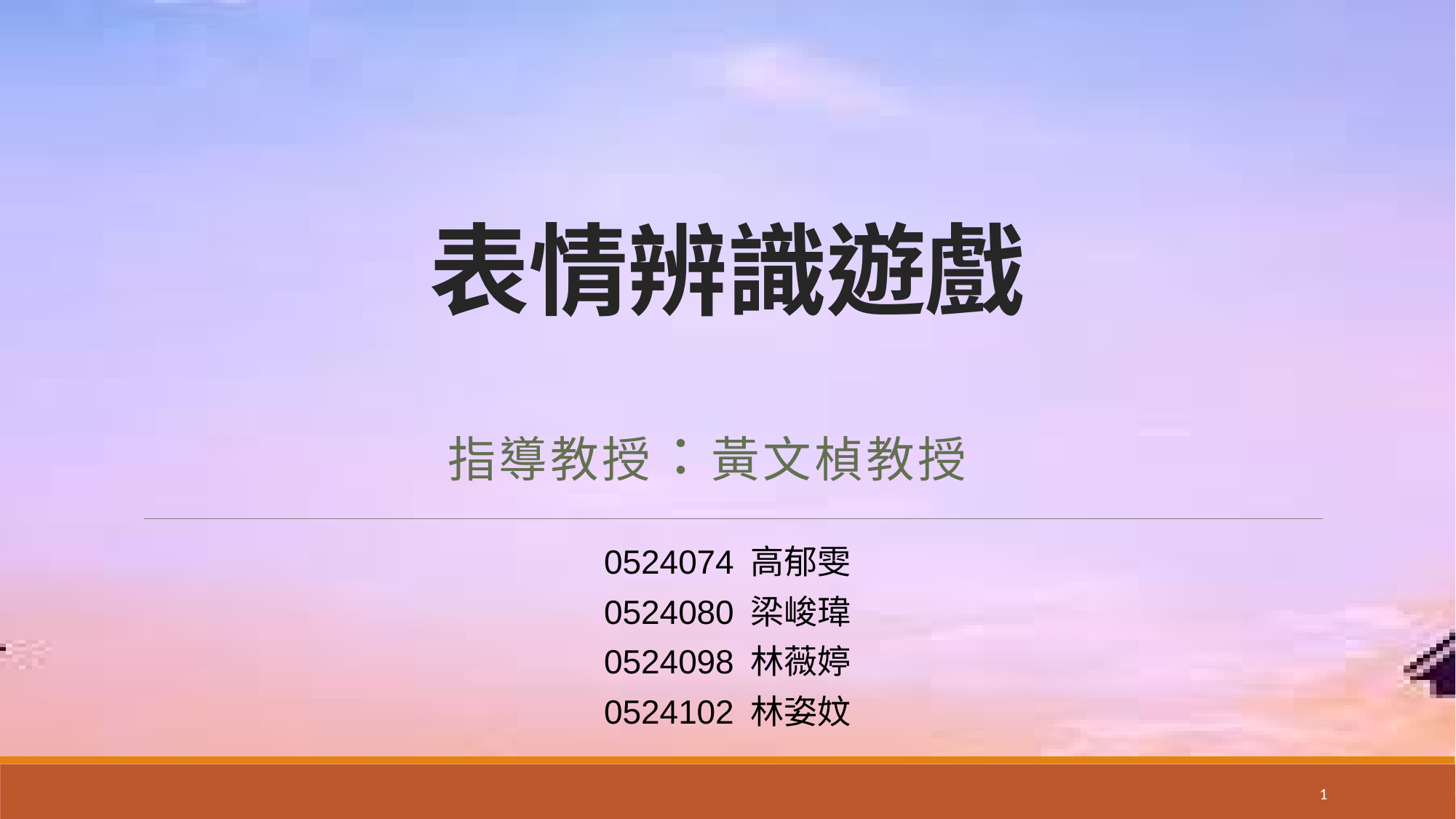

# 表情辨識遊戲
指導教授：黃文楨教授
0524074 高郁雯
0524080 梁峻瑋
0524098 林薇婷
0524102 林姿妏

1